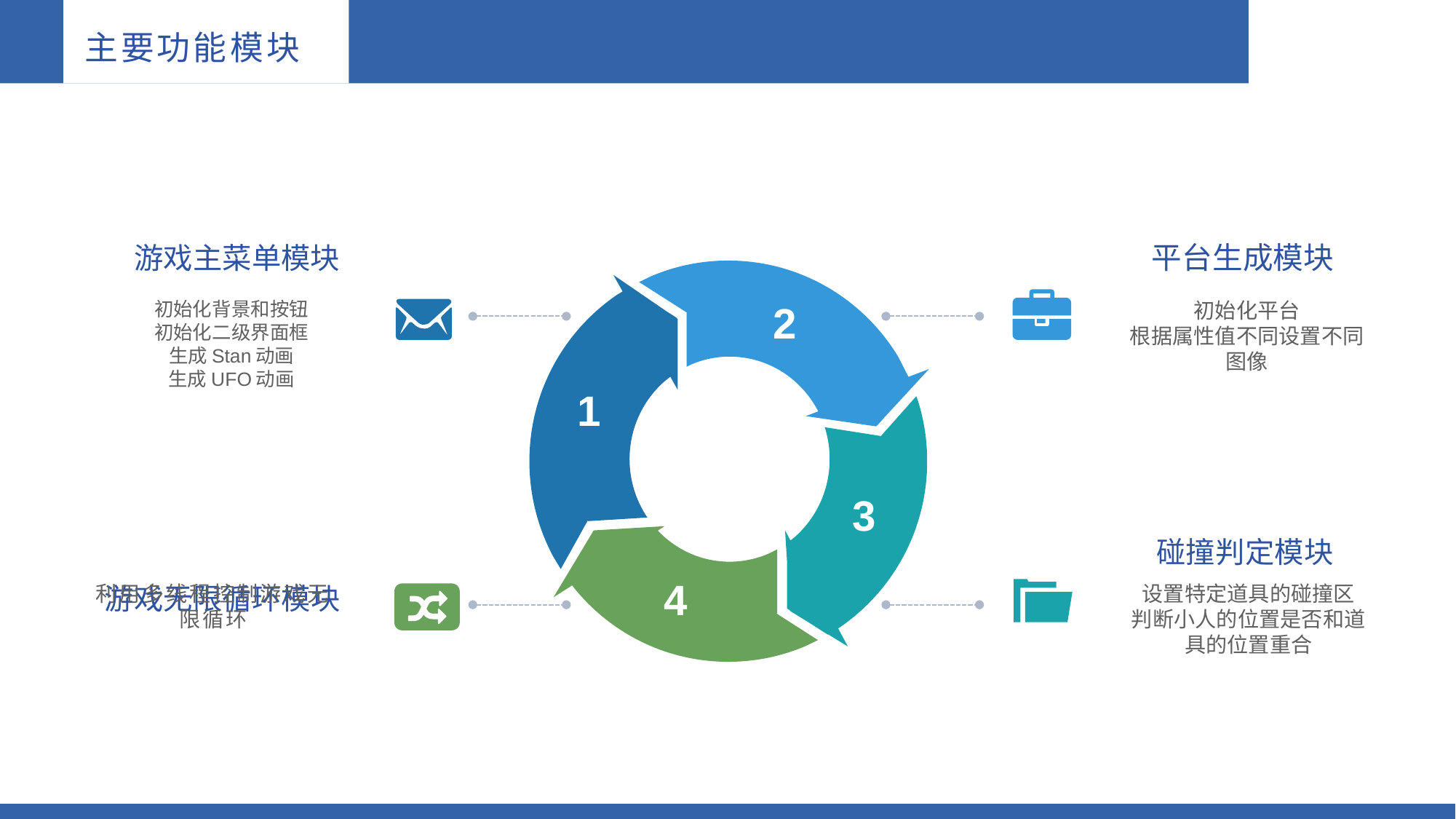

主要功能模块
游戏主菜单模块
平台生成模块

2
初始化背景和按钮
初始化二级界面框
生成Stan动画
生成UFO动画
初始化平台
根据属性值不同设置不同图像

1

3

碰撞判定模块
4
游戏无限循环模块

利用多线程控制游戏无限循环
设置特定道具的碰撞区
判断小人的位置是否和道具的位置重合